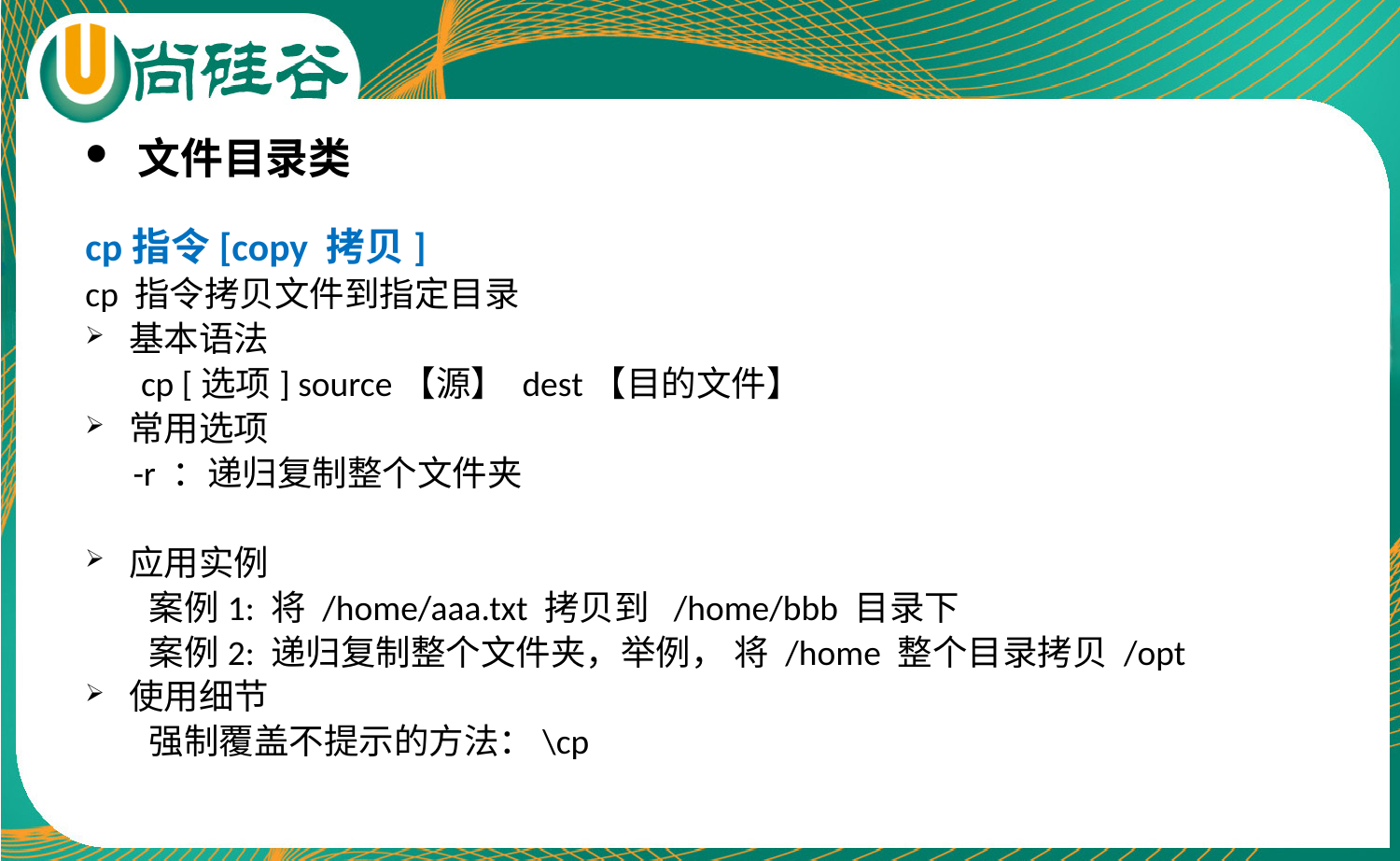

文件目录类
cp指令[copy 拷贝]
cp 指令拷贝文件到指定目录
基本语法
       cp [选项] source【源】 dest【目的文件】
常用选项
      -r ：递归复制整个文件夹

应用实例
       案例1: 将 /home/aaa.txt 拷贝到  /home/bbb 目录下
       案例2: 递归复制整个文件夹，举例， 将 /home 整个目录拷贝 /opt
使用细节
       强制覆盖不提示的方法：\cp